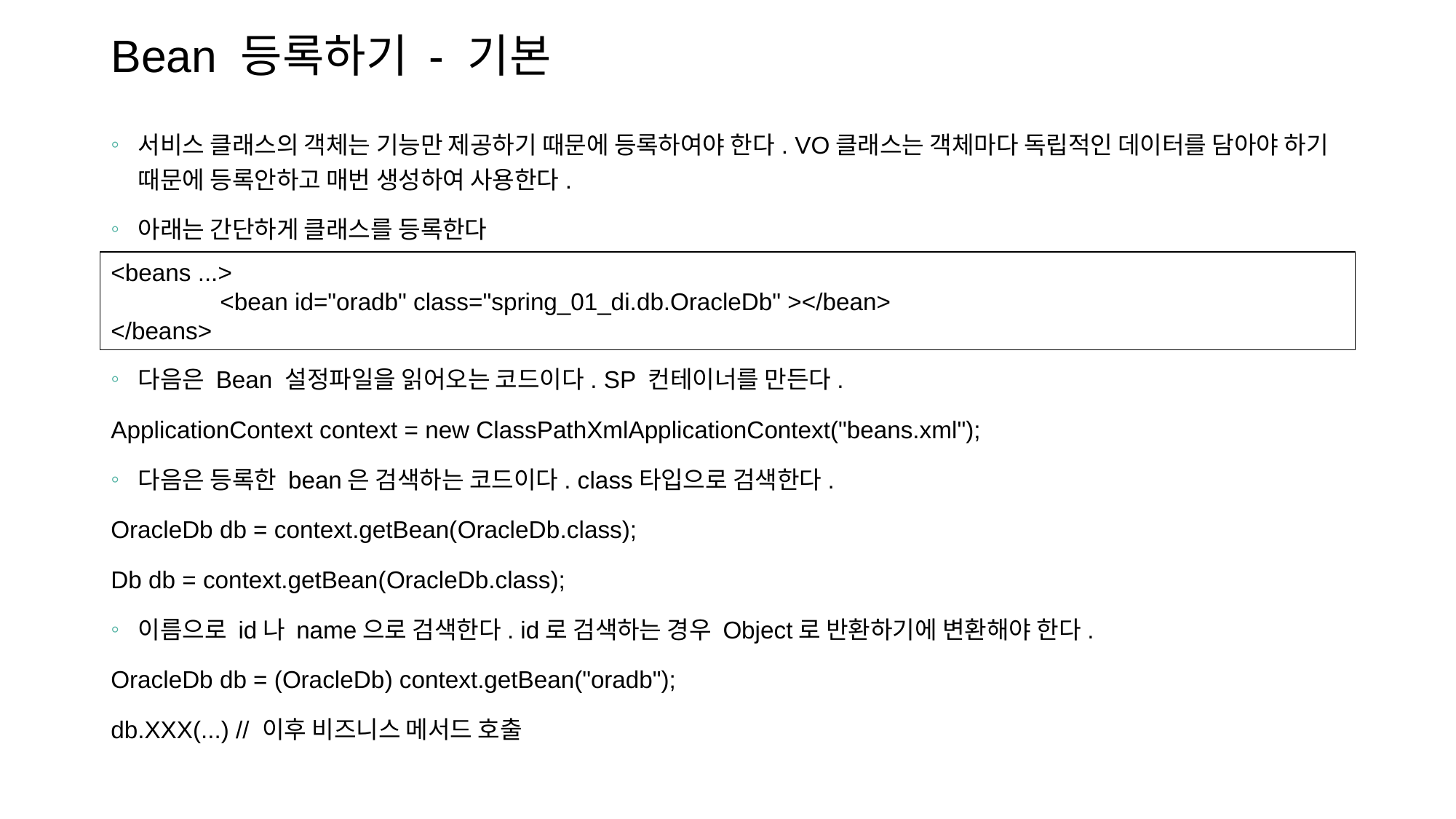

# Bean 등록하기 - 기본
서비스 클래스의 객체는 기능만 제공하기 때문에 등록하여야 한다. VO클래스는 객체마다 독립적인 데이터를 담아야 하기 때문에 등록안하고 매번 생성하여 사용한다.
아래는 간단하게 클래스를 등록한다

다음은 Bean 설정파일을 읽어오는 코드이다. SP 컨테이너를 만든다.
ApplicationContext context = new ClassPathXmlApplicationContext("beans.xml");
다음은 등록한 bean은 검색하는 코드이다. class타입으로 검색한다.
OracleDb db = context.getBean(OracleDb.class);
Db db = context.getBean(OracleDb.class);
이름으로 id나 name으로 검색한다. id로 검색하는 경우 Object로 반환하기에 변환해야 한다.
OracleDb db = (OracleDb) context.getBean("oradb");
db.XXX(...) // 이후 비즈니스 메서드 호출

<beans ...>
	<bean id="oradb" class="spring_01_di.db.OracleDb" ></bean>
</beans>